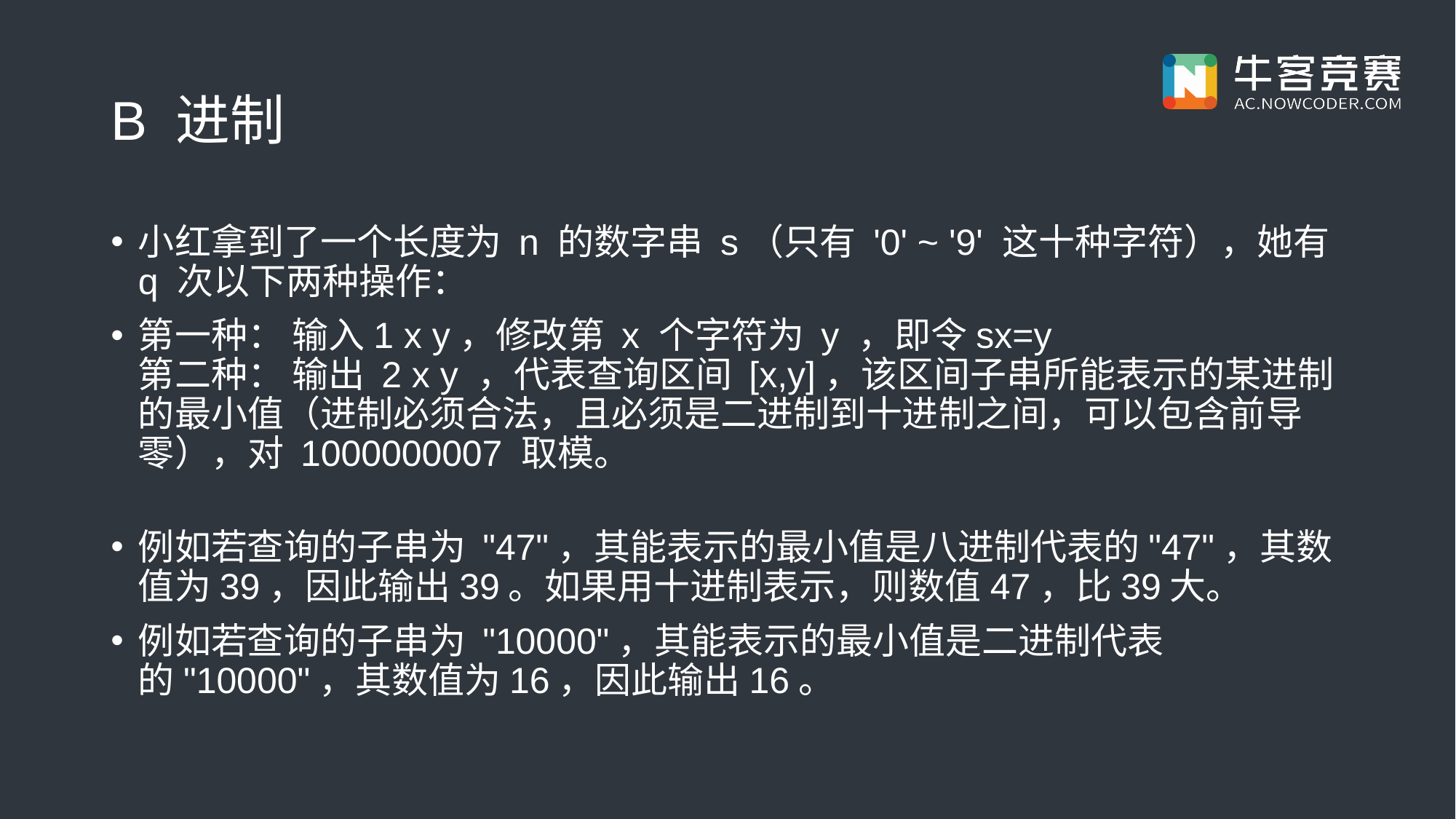

# B 进制
小红拿到了一个长度为 n 的数字串 s（只有 '0' ~ '9' 这十种字符），她有 q 次以下两种操作：
第一种： 输入1 x y，修改第 x 个字符为 y ，即令sx=y
第二种： 输出 2 x y ，代表查询区间 [x,y]，该区间子串所能表示的某进制的最小值（进制必须合法，且必须是二进制到十进制之间，可以包含前导零），对 1000000007 取模。
例如若查询的子串为 "47"，其能表示的最小值是八进制代表的"47"，其数值为39，因此输出39。如果用十进制表示，则数值47，比39大。
例如若查询的子串为 "10000"，其能表示的最小值是二进制代表的"10000"，其数值为16，因此输出16。